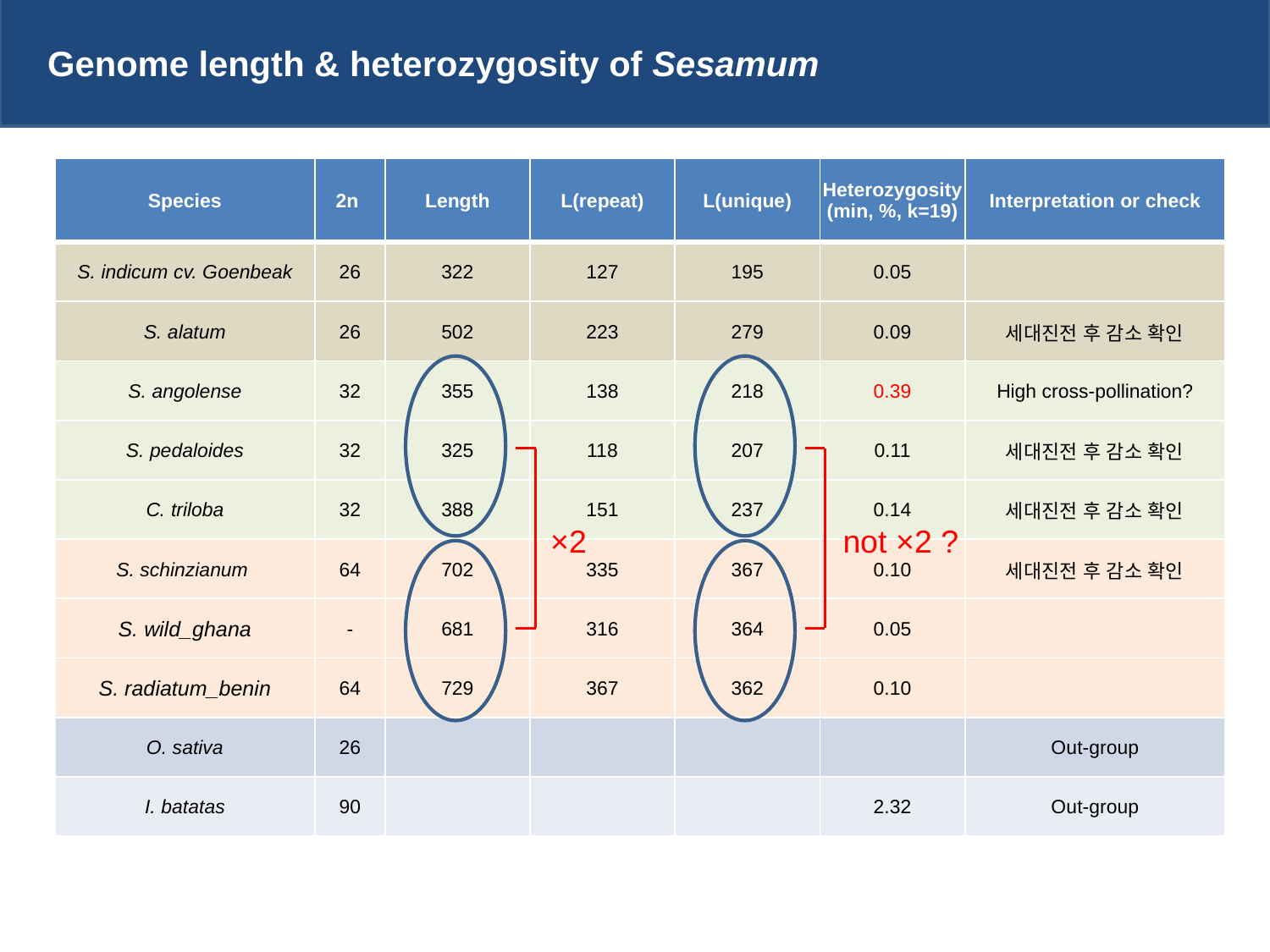

Genome length & heterozygosity of Sesamum
| Species | 2n | Length | L(repeat) | L(unique) | Heterozygosity (min, %, k=19) | Interpretation or check |
| --- | --- | --- | --- | --- | --- | --- |
| S. indicum cv. Goenbeak | 26 | 322 | 127 | 195 | 0.05 |  |
| S. alatum | 26 | 502 | 223 | 279 | 0.09 | 세대진전 후 감소 확인 |
| S. angolense | 32 | 355 | 138 | 218 | 0.39 | High cross-pollination? |
| S. pedaloides | 32 | 325 | 118 | 207 | 0.11 | 세대진전 후 감소 확인 |
| C. triloba | 32 | 388 | 151 | 237 | 0.14 | 세대진전 후 감소 확인 |
| S. schinzianum | 64 | 702 | 335 | 367 | 0.10 | 세대진전 후 감소 확인 |
| S. wild\_ghana | - | 681 | 316 | 364 | 0.05 |  |
| S. radiatum\_benin | 64 | 729 | 367 | 362 | 0.10 |  |
| O. sativa | 26 |  |  |  |  | Out-group |
| I. batatas | 90 |  |  |  | 2.32 | Out-group |

×2
not ×2 ?